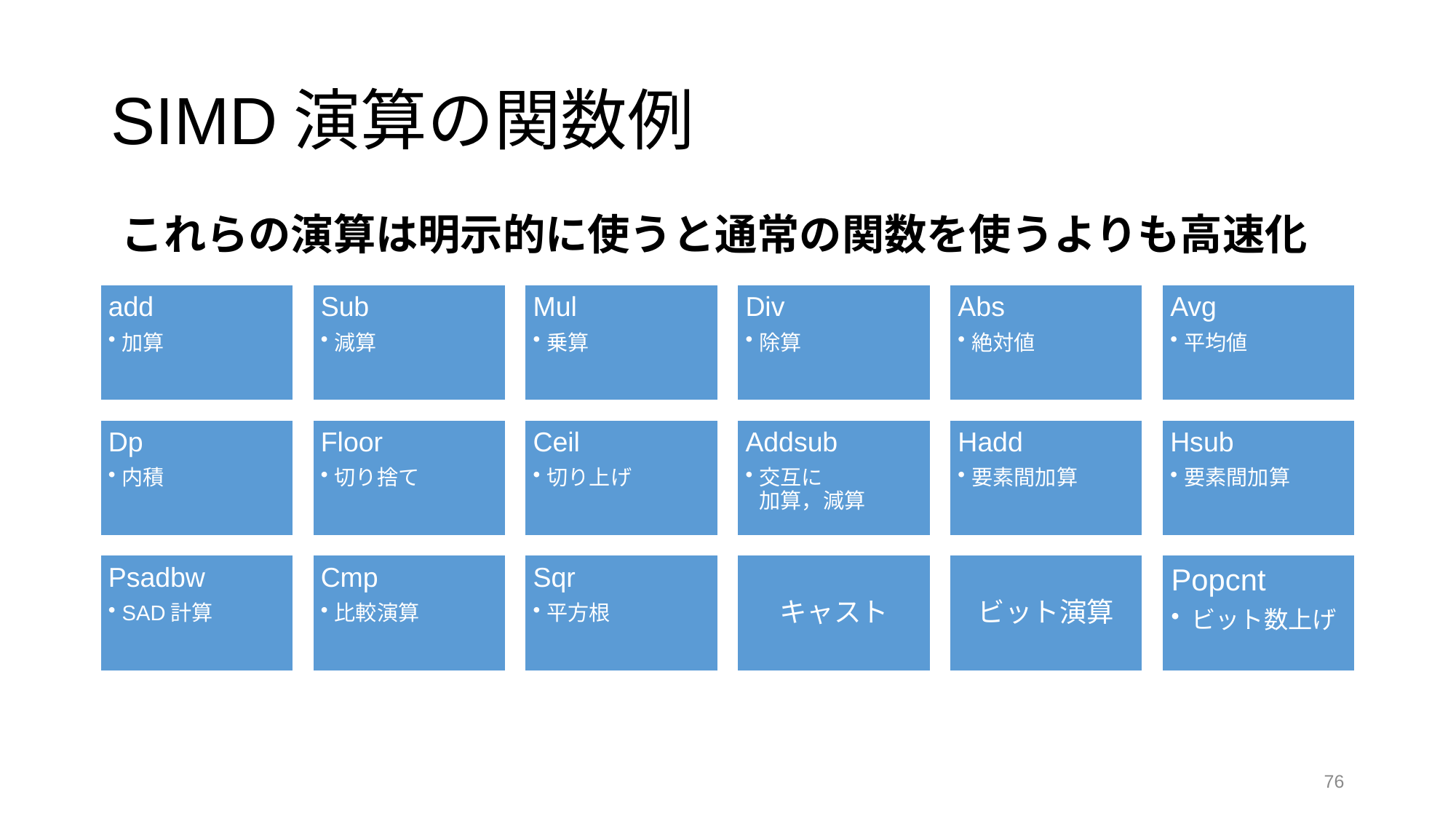

# SIMD演算の関数例
これらの演算は明示的に使うと通常の関数を使うよりも高速化
add
加算
Sub
減算
Mul
乗算
Div
除算
Abs
絶対値
Avg
平均値
Dp
内積
Floor
切り捨て
Ceil
切り上げ
Addsub
交互に
加算，減算
Hadd
要素間加算
Hsub
要素間加算
Psadbw
SAD計算
Cmp
比較演算
Sqr
平方根
キャスト
ビット演算
Popcnt
ビット数上げ
76